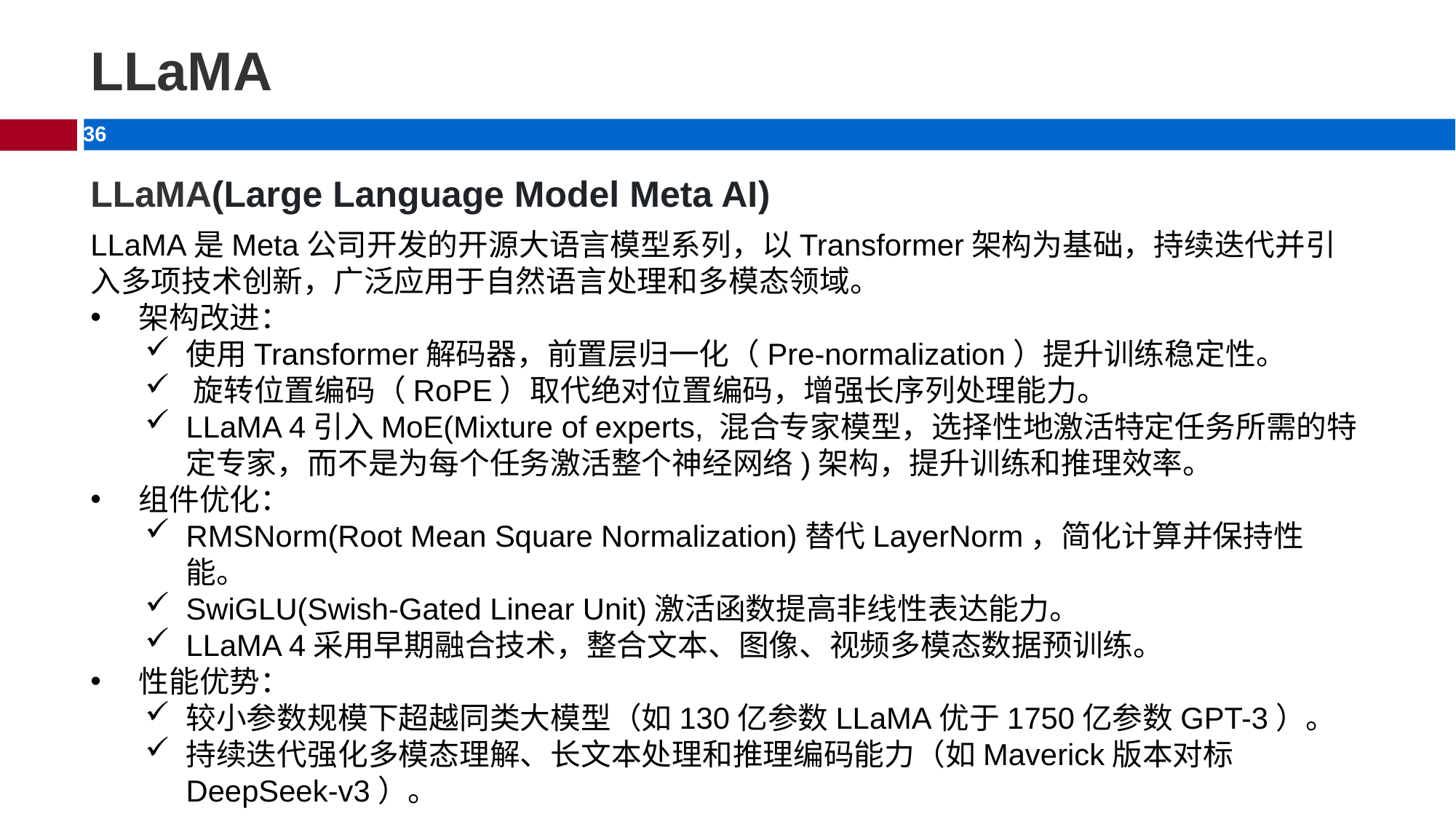

# LLaMA
LLaMA(Large Language Model Meta AI)
LLaMA是Meta公司开发的开源大语言模型系列，以Transformer架构为基础，持续迭代并引入多项技术创新，广泛应用于自然语言处理和多模态领域‌。
‌架构改进‌：
使用Transformer解码器，前置层归一化（Pre-normalization）提升训练稳定性。
‌旋转位置编码（RoPE）‌取代绝对位置编码，增强长序列处理能力。
LLaMA 4引入MoE(Mixture of experts, 混合专家模型，选择性地激活特定任务所需的特定专家，而不是为每个任务激活整个神经网络)架构，提升训练和推理效率。
‌组件优化‌：
‌RMSNorm(Root Mean Square Normalization)替代LayerNorm‌，简化计算并保持性能。
‌SwiGLU(Swish-Gated Linear Unit)激活函数‌提高非线性表达能力。
LLaMA 4采用早期融合技术，整合文本、图像、视频多模态数据预训练。
‌性能优势‌：
较小参数规模下超越同类大模型（如130亿参数LLaMA优于1750亿参数GPT-3）。
持续迭代强化多模态理解、长文本处理和推理编码能力（如Maverick版本对标DeepSeek-v3）。